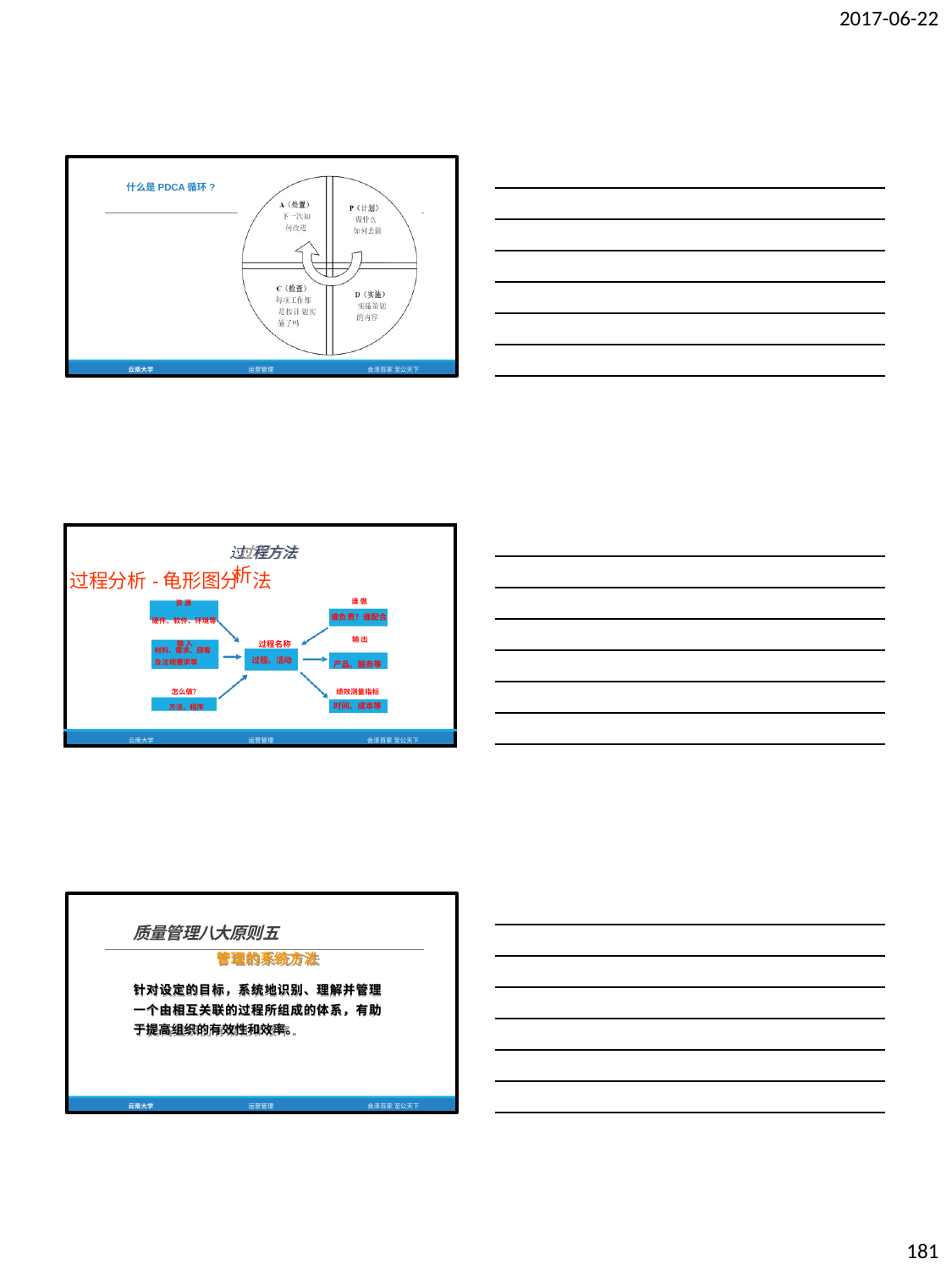

2017-06-22

什么是PDCA循环?

云南大学
运营管理
会泽百家 至公天下

| 过 过程分析-龟形图分 资 源 硬件、软件、环境等 输 入 |  | 程方法 法 过程名称 |  | 谁 做 谁负责？谁配合 输 出 |
| --- | --- | --- | --- | --- |
| 材料、需求、顾客 |  |  |  |  |
| 及法规要求等 |  | 过程、活动 |  | 产品、服务等 |
| 怎么做？ |  |  |  | 绩效测量指标 |
| 方法、程序 |  |  |  | 时间、成本等 |
|  |  |  |  |  |
| 云南大学 |  | 运营管理 |  | 会泽百家 至公天下 |

析

质量管理八大原则五
管理的系统方法
针对设定的目标，系统地识别、理解并管理 一个由相互关联的过程所组成的体系，有助 于提高组织的有效性和效率。

云南大学
运营管理
会泽百家 至公天下

181